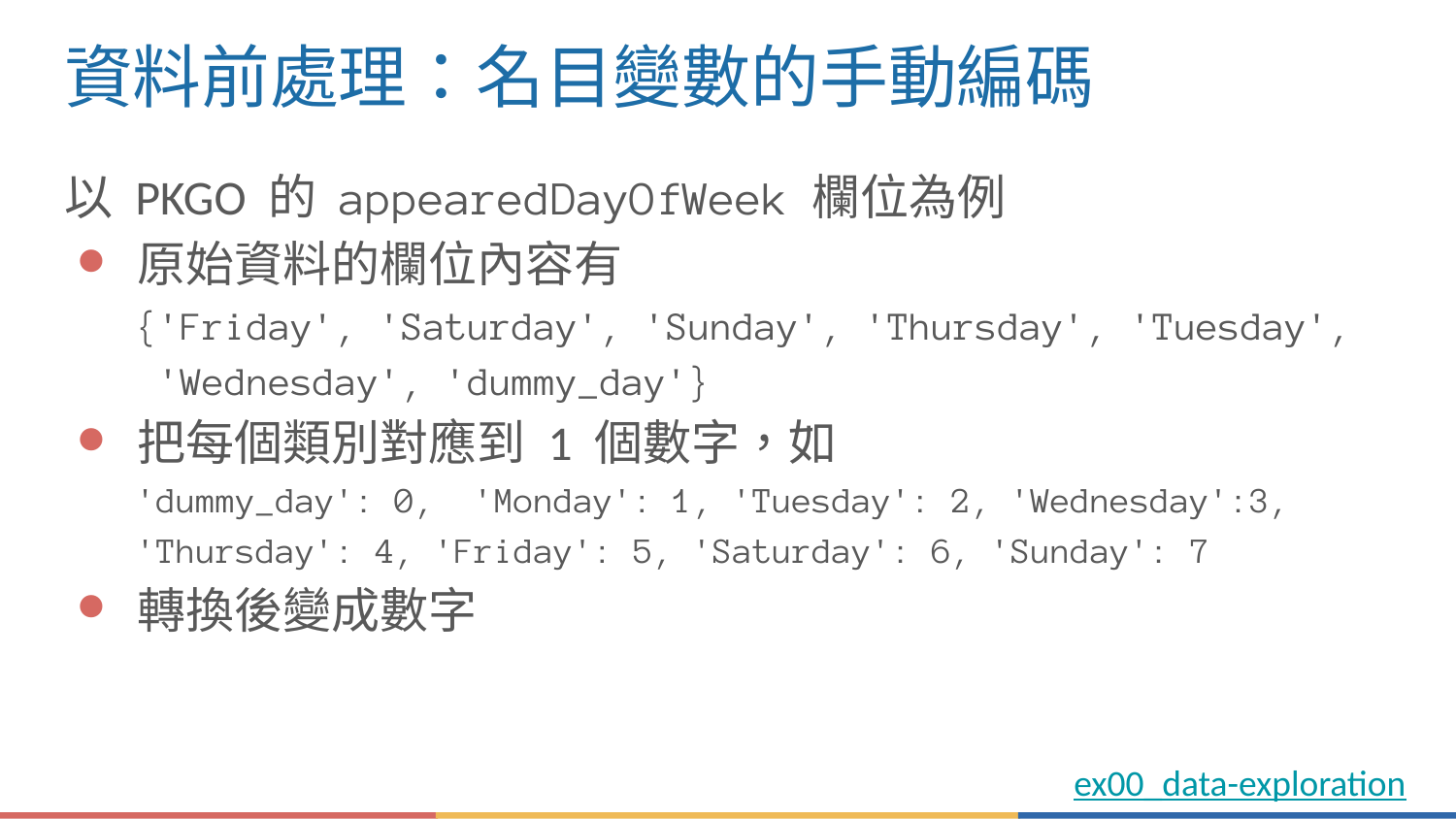

# 資料前處理：名目變數的手動編碼
以 PKGO 的 appearedDayOfWeek 欄位為例
原始資料的欄位內容有
{'Friday', 'Saturday', 'Sunday', 'Thursday', 'Tuesday',
 'Wednesday', 'dummy_day'}
把每個類別對應到 1 個數字，如
'dummy_day': 0,  'Monday': 1, 'Tuesday': 2, 'Wednesday':3, 'Thursday': 4, 'Friday': 5, 'Saturday': 6, 'Sunday': 7
轉換後變成數字
ex00_data-exploration